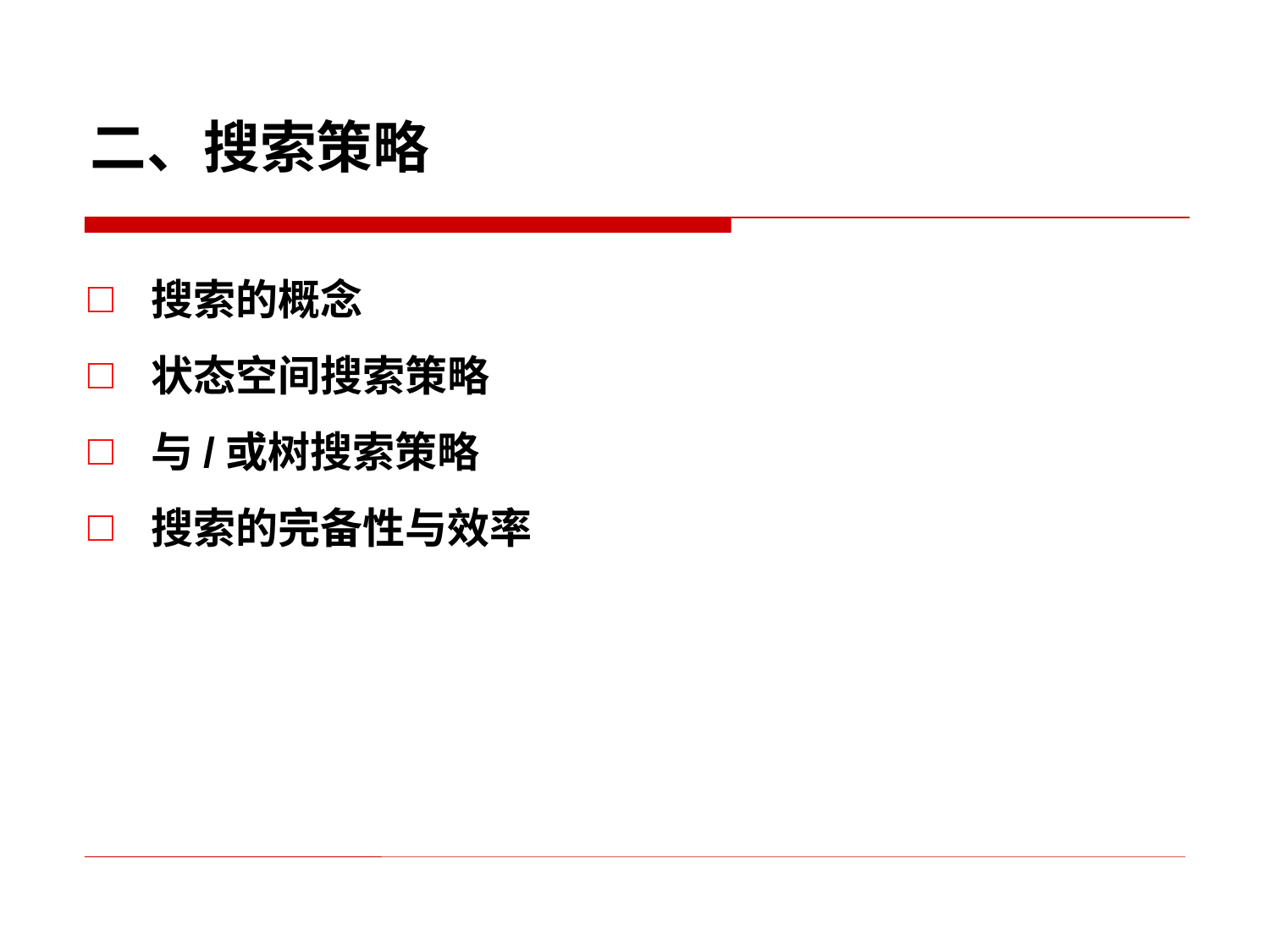

# 二、搜索策略
搜索的概念
状态空间搜索策略
与/或树搜索策略
搜索的完备性与效率